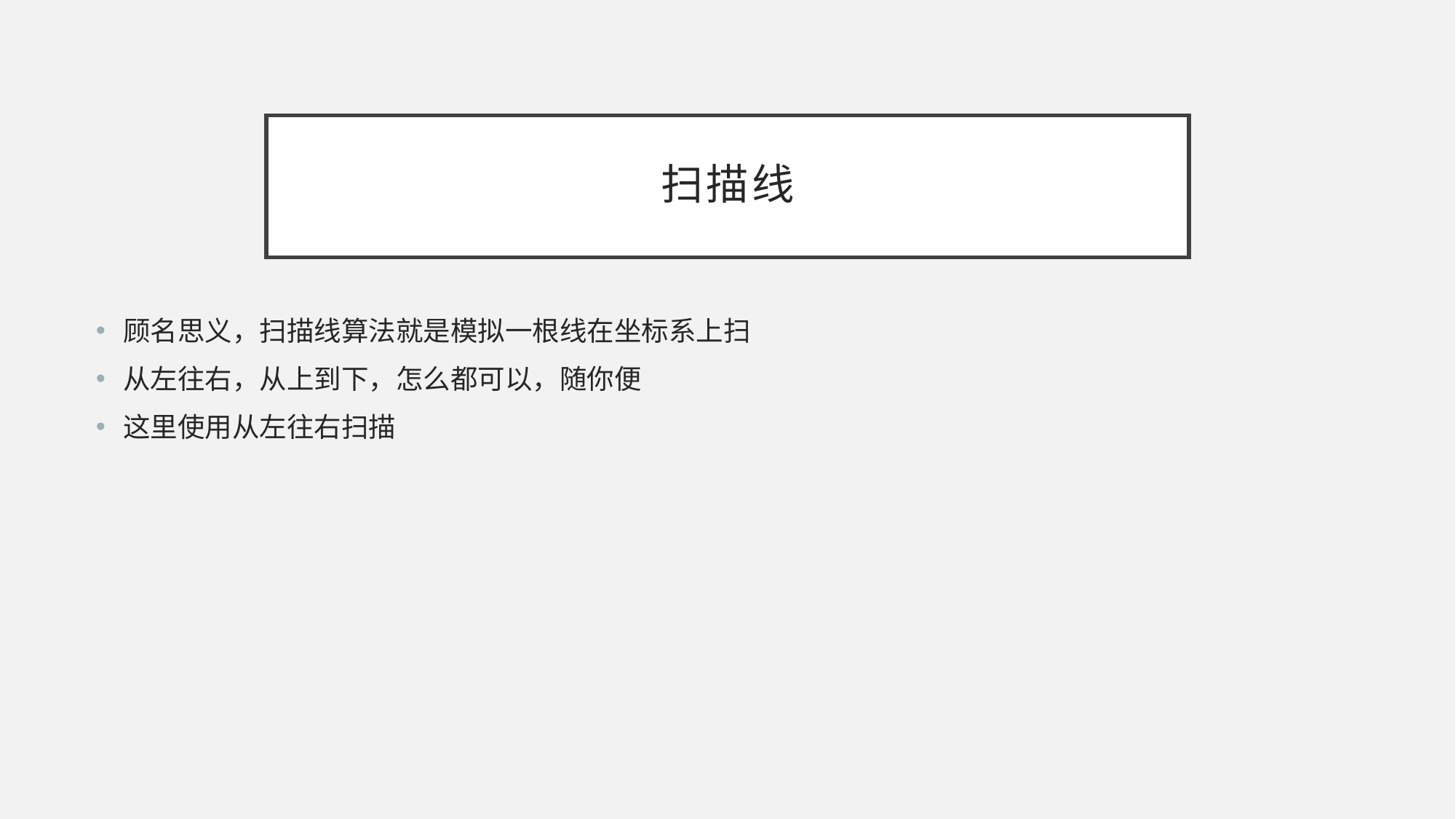

# 扫描线
顾名思义，扫描线算法就是模拟一根线在坐标系上扫
从左往右，从上到下，怎么都可以，随你便
这里使用从左往右扫描